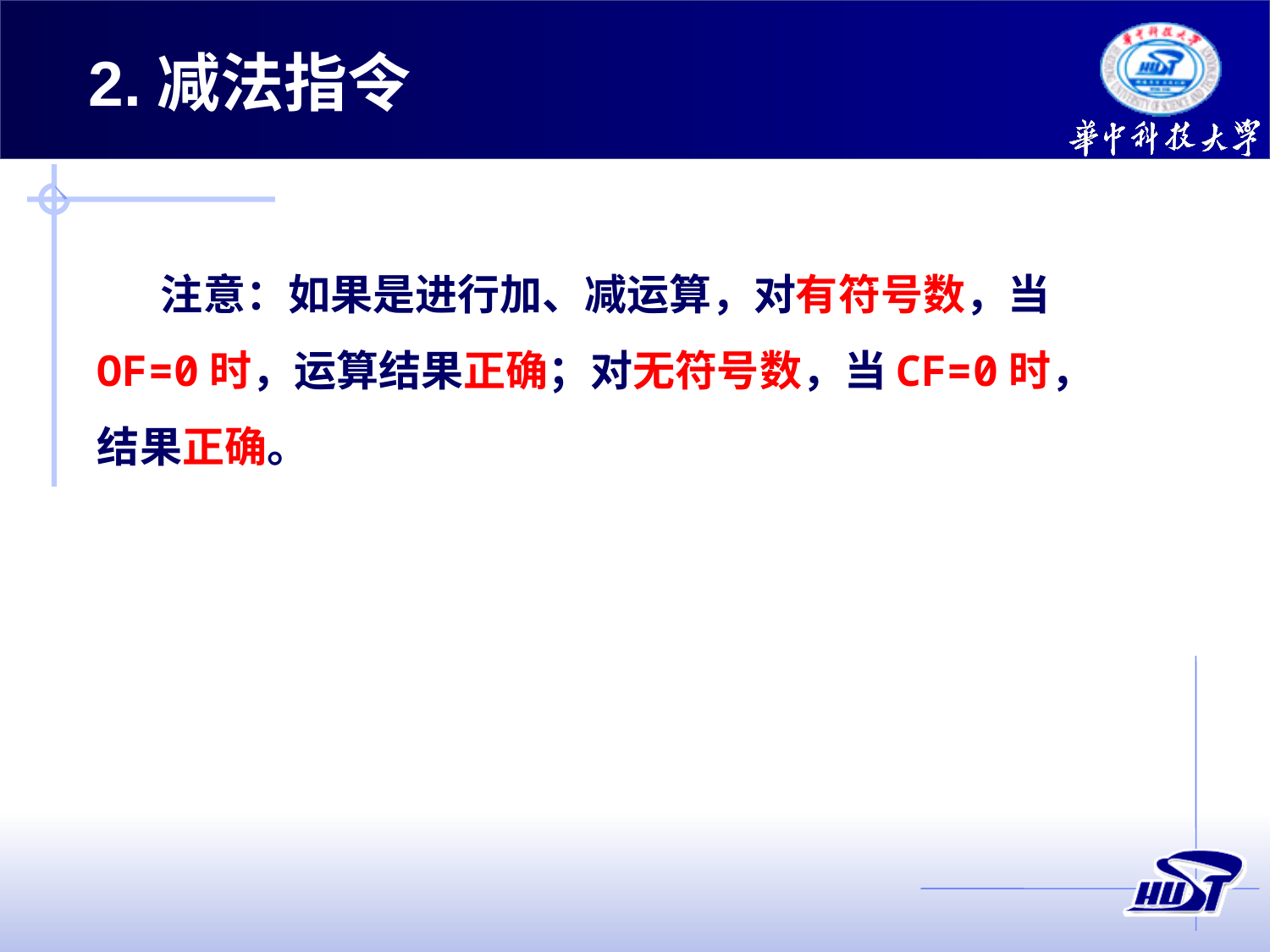

2.减法指令
注意：如果是进行加、减运算，对有符号数，当OF=0时，运算结果正确；对无符号数，当CF=0时，结果正确。